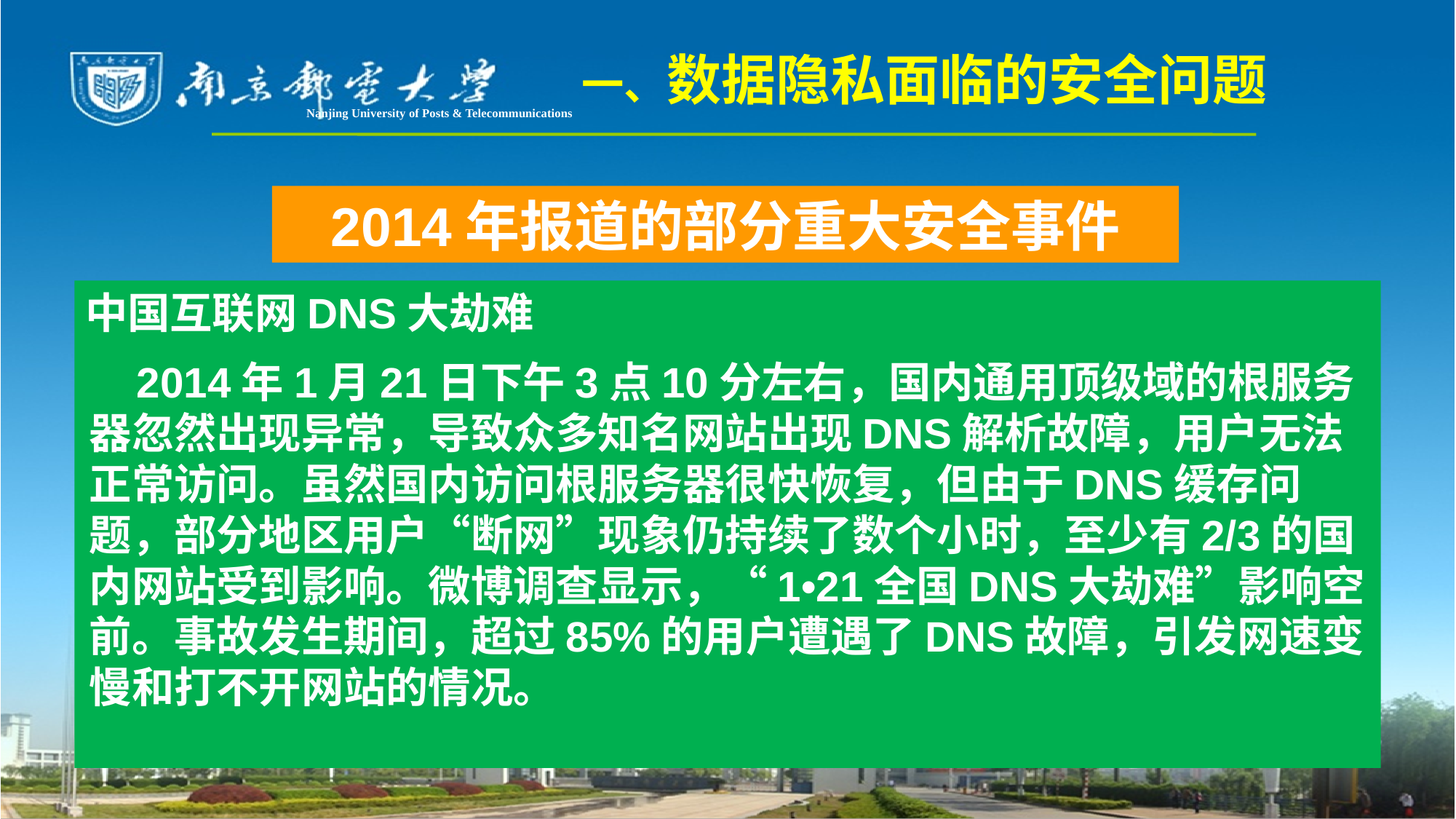

一、数据隐私面临的安全问题
Nanjing University of Posts & Telecommunications

# 2014年报道的部分重大安全事件
中国互联网DNS大劫难
    2014年1月21日下午3点10分左右，国内通用顶级域的根服务器忽然出现异常，导致众多知名网站出现DNS解析故障，用户无法正常访问。虽然国内访问根服务器很快恢复，但由于DNS缓存问题，部分地区用户“断网”现象仍持续了数个小时，至少有2/3的国内网站受到影响。微博调查显示，“1•21全国DNS大劫难”影响空前。事故发生期间，超过85%的用户遭遇了DNS故障，引发网速变慢和打不开网站的情况。